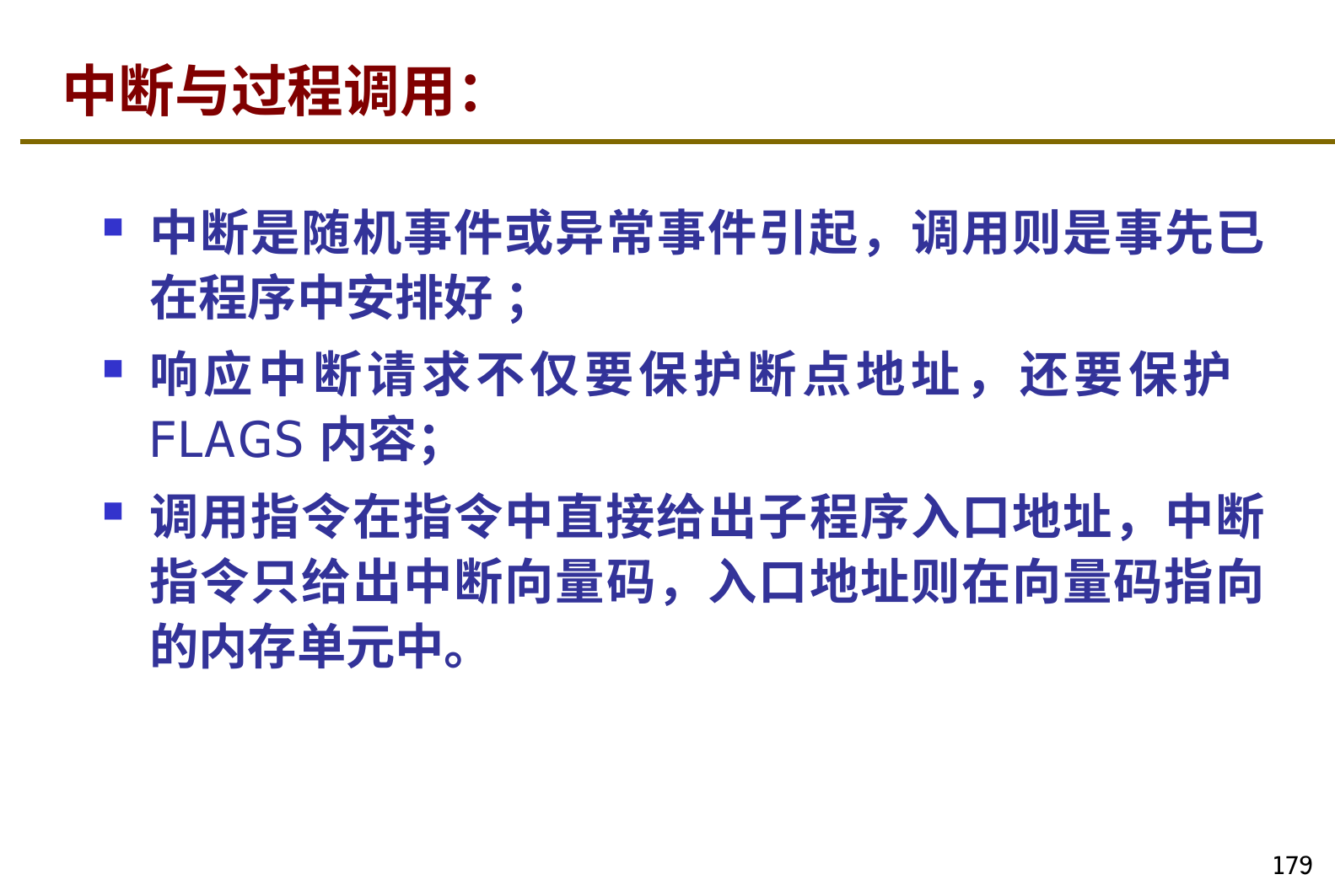

# 中断与过程调用：
中断是随机事件或异常事件引起，调用则是事先已在程序中安排好 ；
响应中断请求不仅要保护断点地址，还要保护   FLAGS内容；
调用指令在指令中直接给出子程序入口地址，中断指令只给出中断向量码，入口地址则在向量码指向的内存单元中。
179